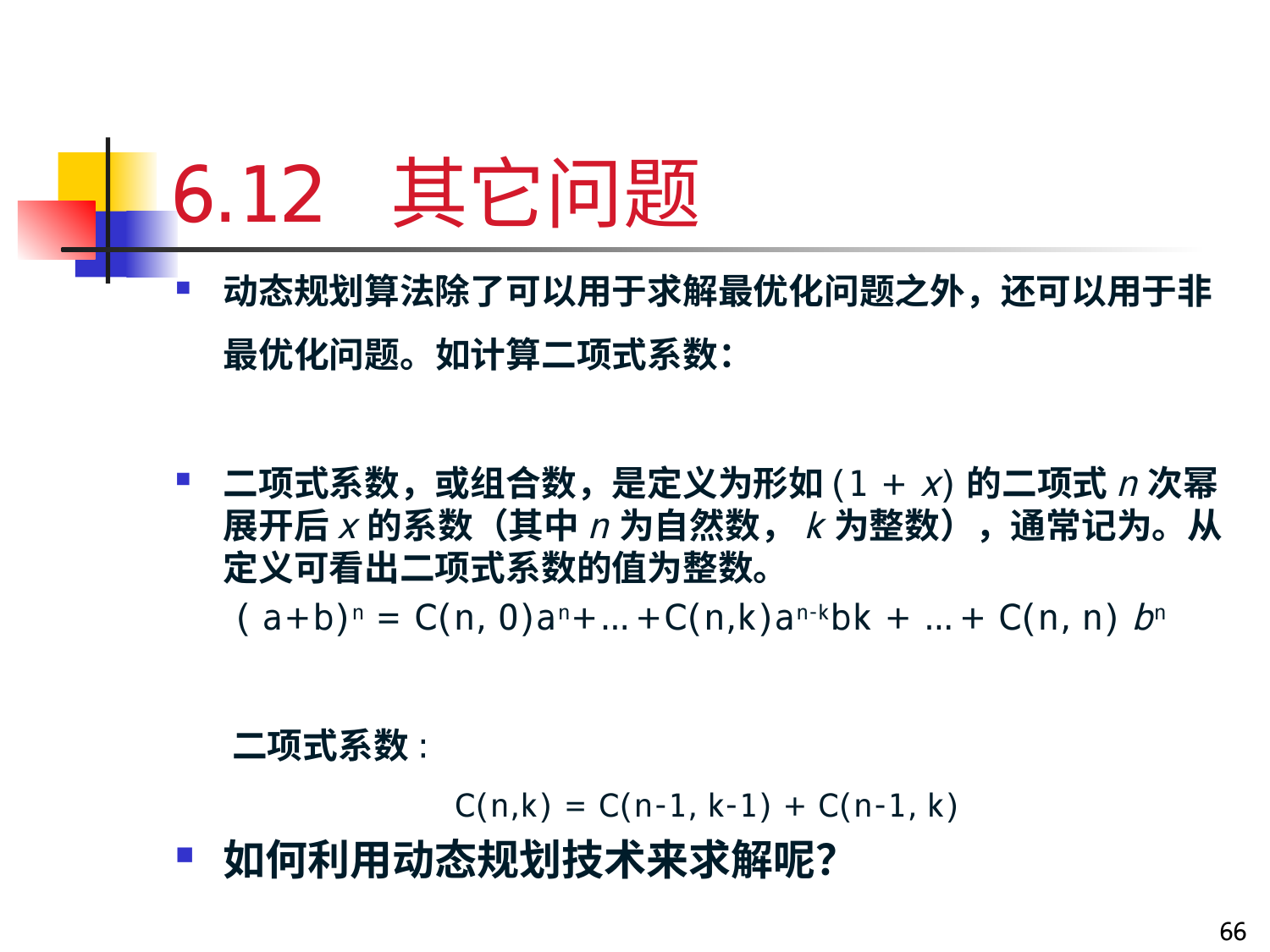

# 6.12  其它问题
动态规划算法除了可以用于求解最优化问题之外，还可以用于非最优化问题。如计算二项式系数：

二项式系数，或组合数，是定义为形如(1 + x)的二项式n次幂展开后x的系数（其中n为自然数，k为整数），通常记为。从定义可看出二项式系数的值为整数。
( a+b)n = C(n, 0)an+…+C(n,k)an-kbk + …+ C(n, n) bn

      二项式系数:
 C(n,k) = C(n-1, k-1) + C(n-1, k)
如何利用动态规划技术来求解呢？
66